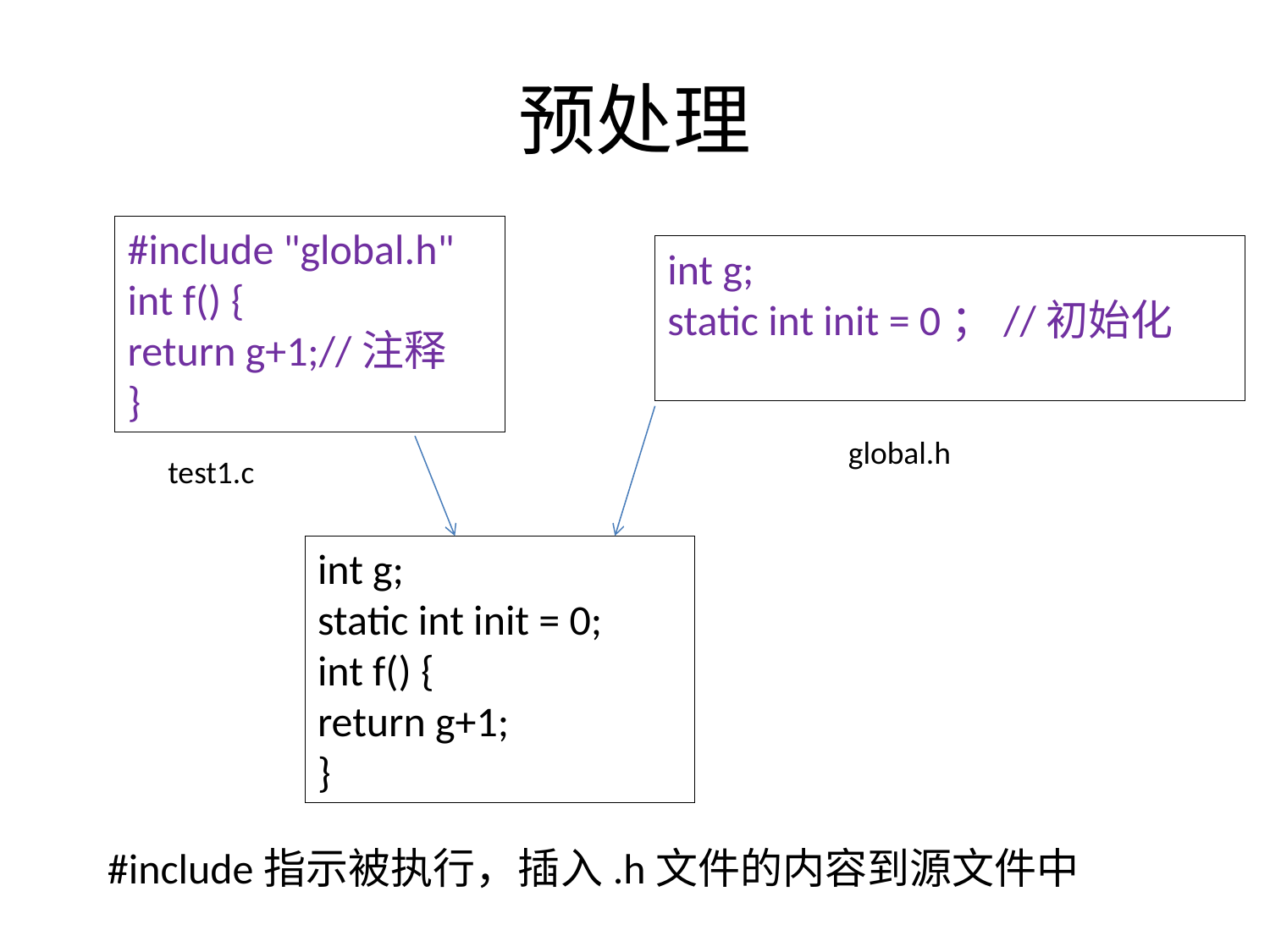

# 预处理
#include "global.h"
int f() {
return g+1;//注释
}
int g;
static int init = 0；//初始化

global.h
test1.c
int g;
static int init = 0;
int f() {
return g+1;
}
#include指示被执行，插入.h文件的内容到源文件中